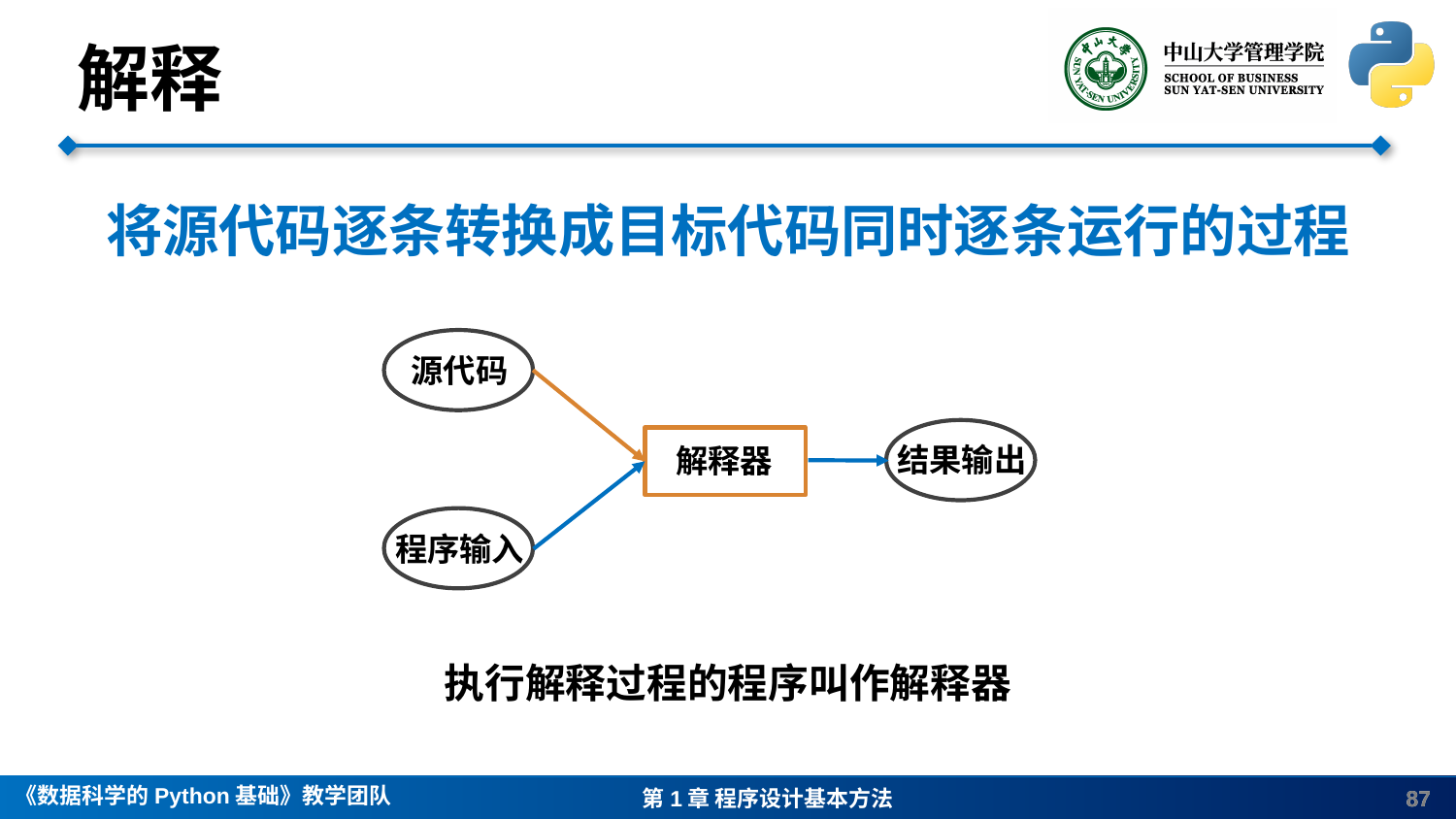

解释
将源代码逐条转换成目标代码同时逐条运行的过程

源代码

结果输出

解释器

程序输入
执行解释过程的程序叫作解释器
87